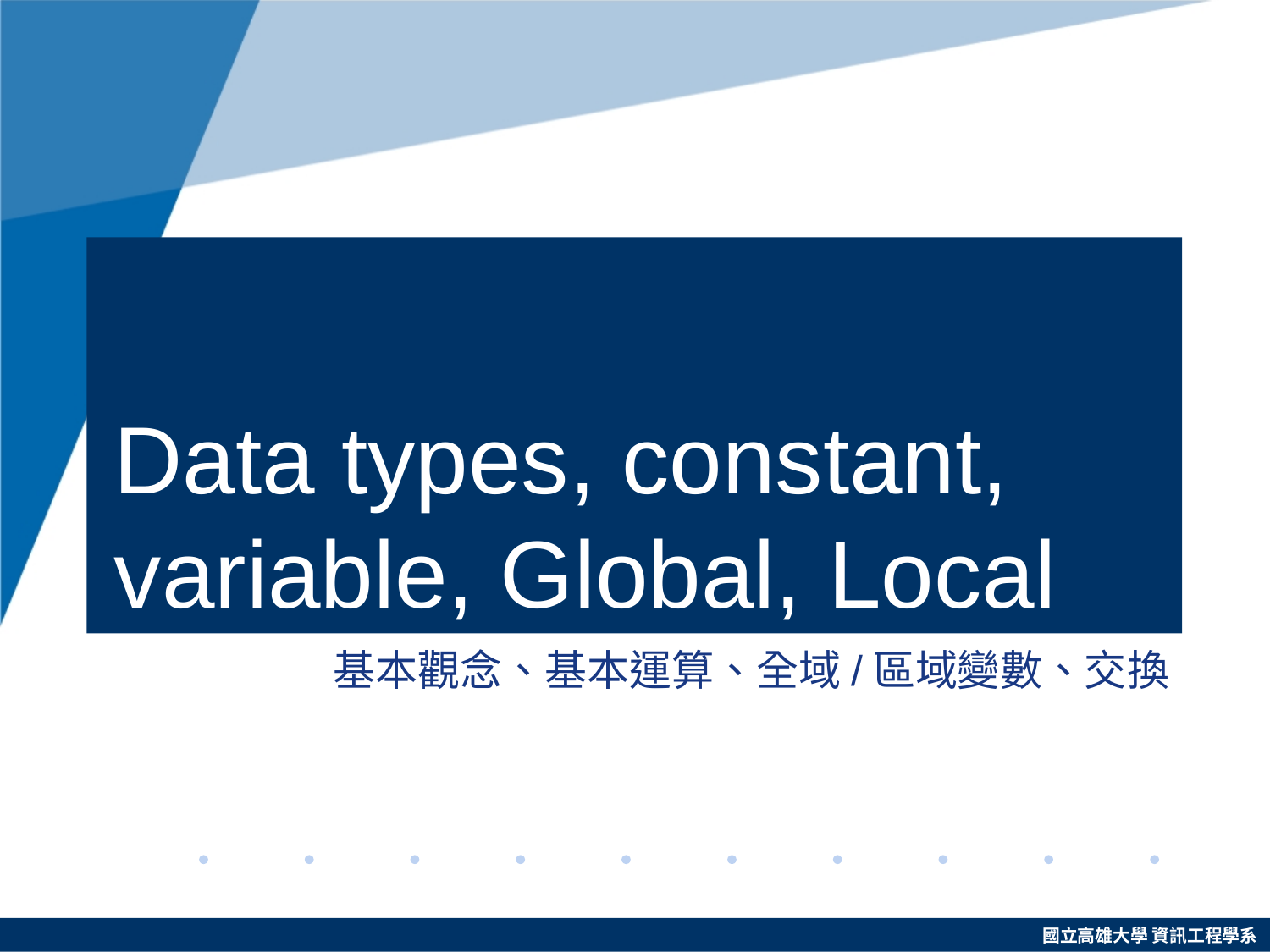

# Data types, constant, variable, Global, Local
基本觀念、基本運算、全域/區域變數、交換